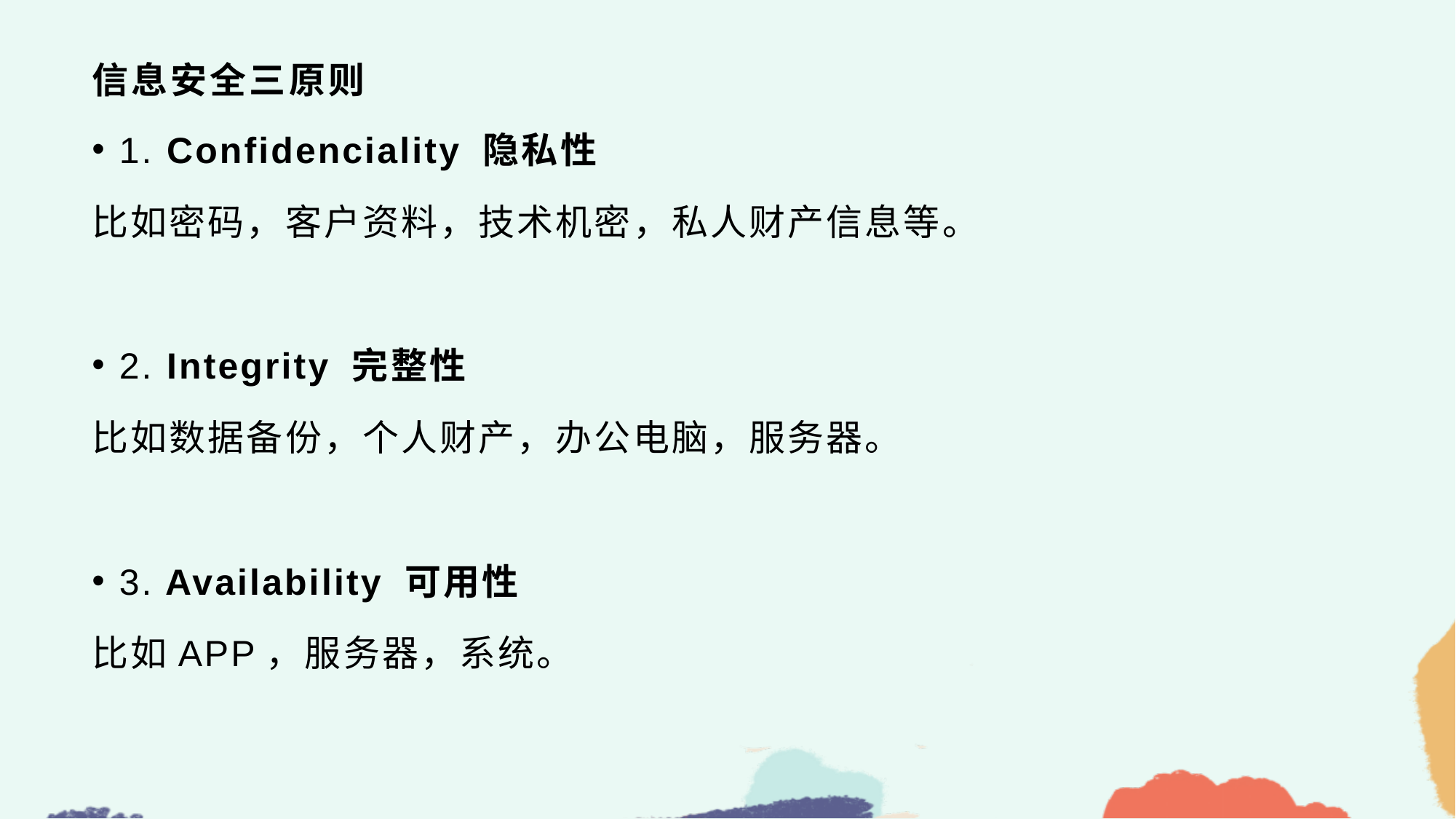

# 信息安全三原则
1. Confidenciality 隐私性
比如密码，客户资料，技术机密，私人财产信息等。

2. Integrity 完整性
比如数据备份，个人财产，办公电脑，服务器。

3. Availability 可用性
比如APP，服务器，系统。